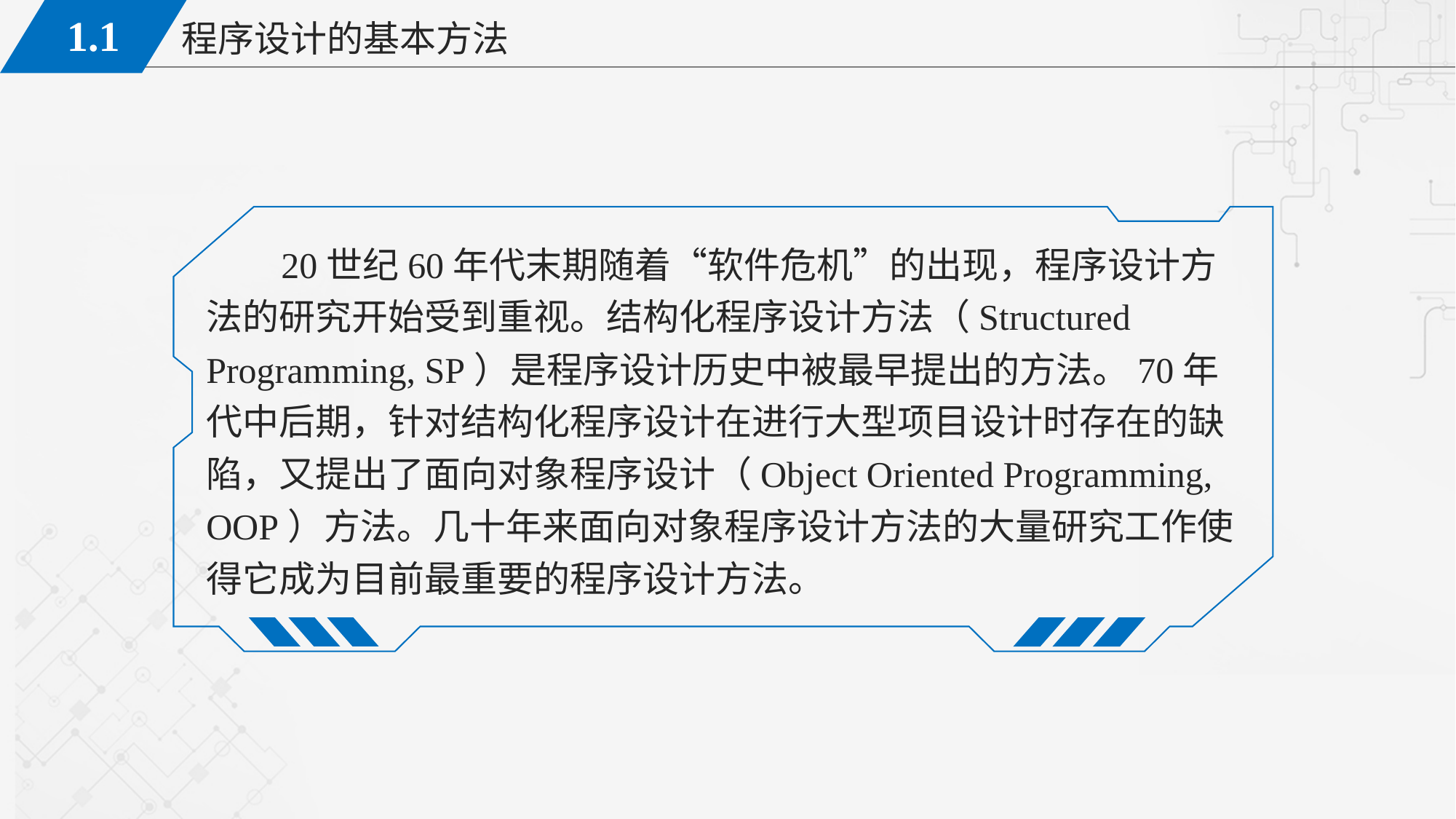

20世纪60年代末期随着“软件危机”的出现，程序设计方法的研究开始受到重视。结构化程序设计方法（Structured Programming, SP）是程序设计历史中被最早提出的方法。70年代中后期，针对结构化程序设计在进行大型项目设计时存在的缺陷，又提出了面向对象程序设计（Object Oriented Programming, OOP）方法。几十年来面向对象程序设计方法的大量研究工作使得它成为目前最重要的程序设计方法。